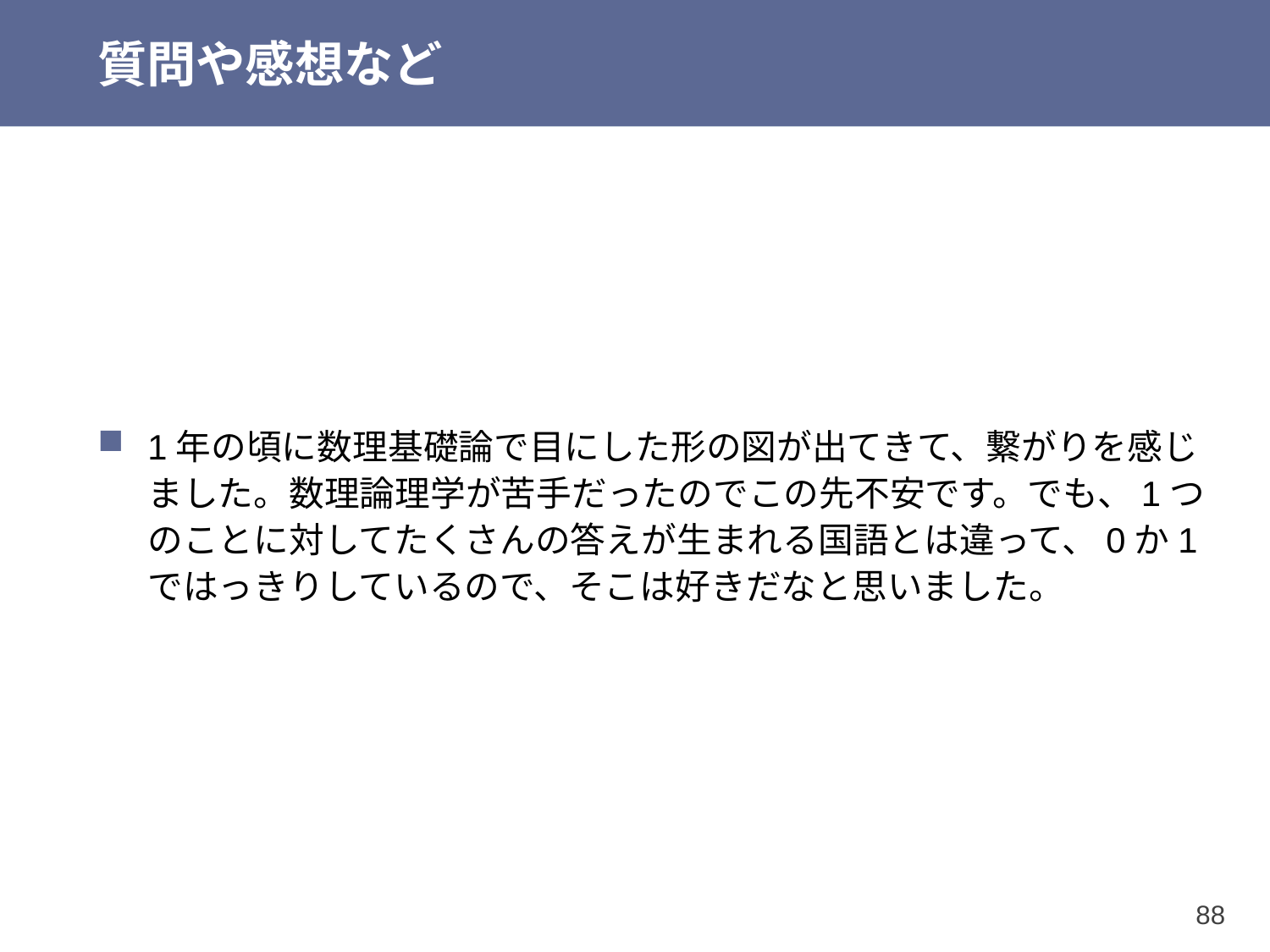

# 質問や感想など
1年の頃に数理基礎論で目にした形の図が出てきて、繋がりを感じました。数理論理学が苦手だったのでこの先不安です。でも、1つのことに対してたくさんの答えが生まれる国語とは違って、0か1ではっきりしているので、そこは好きだなと思いました。